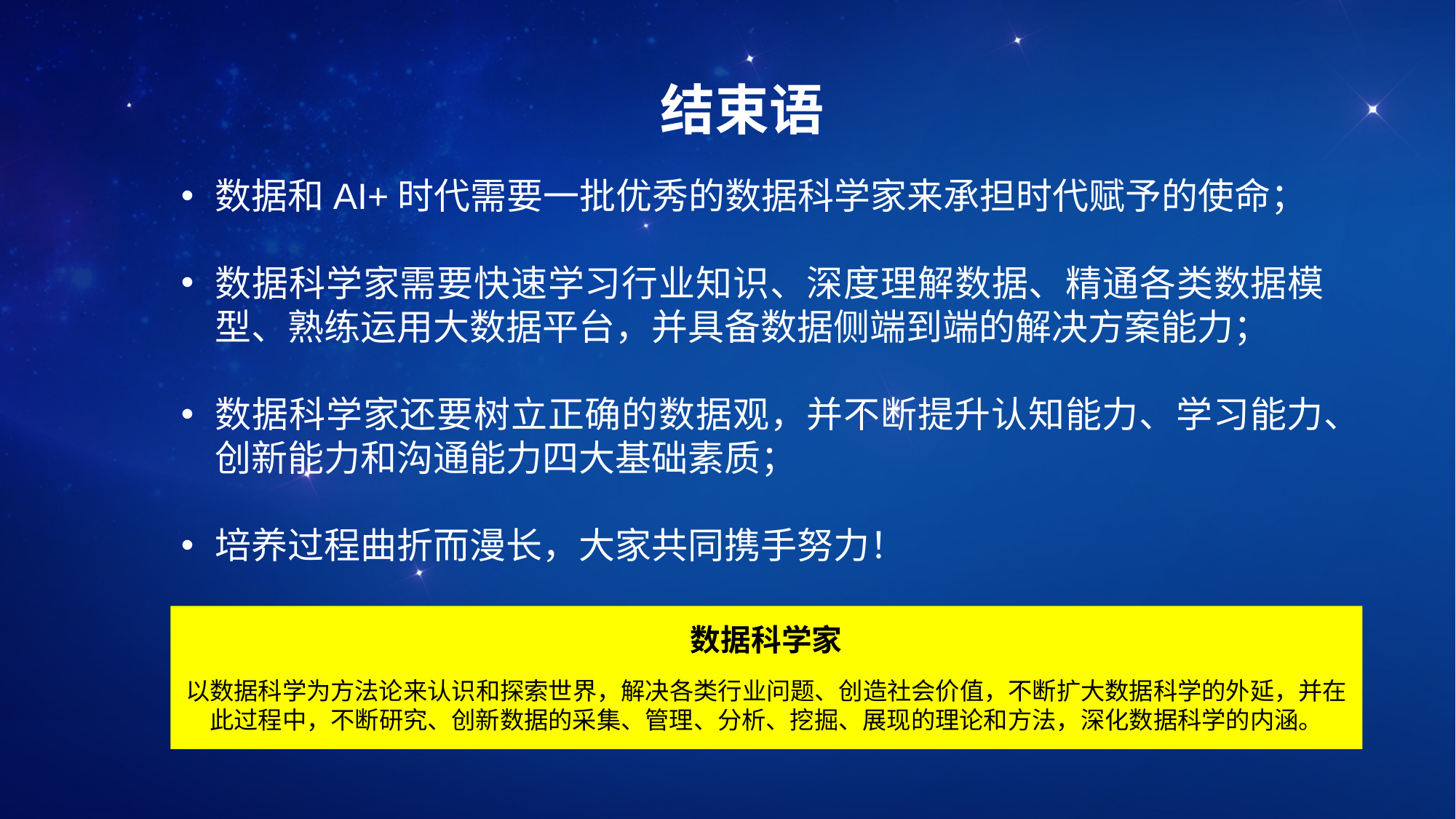

结束语
数据和AI+时代需要一批优秀的数据科学家来承担时代赋予的使命；

数据科学家需要快速学习行业知识、深度理解数据、精通各类数据模型、熟练运用大数据平台，并具备数据侧端到端的解决方案能力；

数据科学家还要树立正确的数据观，并不断提升认知能力、学习能力、创新能力和沟通能力四大基础素质；

培养过程曲折而漫长，大家共同携手努力！
数据科学家
以数据科学为方法论来认识和探索世界，解决各类行业问题、创造社会价值，不断扩大数据科学的外延，并在此过程中，不断研究、创新数据的采集、管理、分析、挖掘、展现的理论和方法，深化数据科学的内涵。